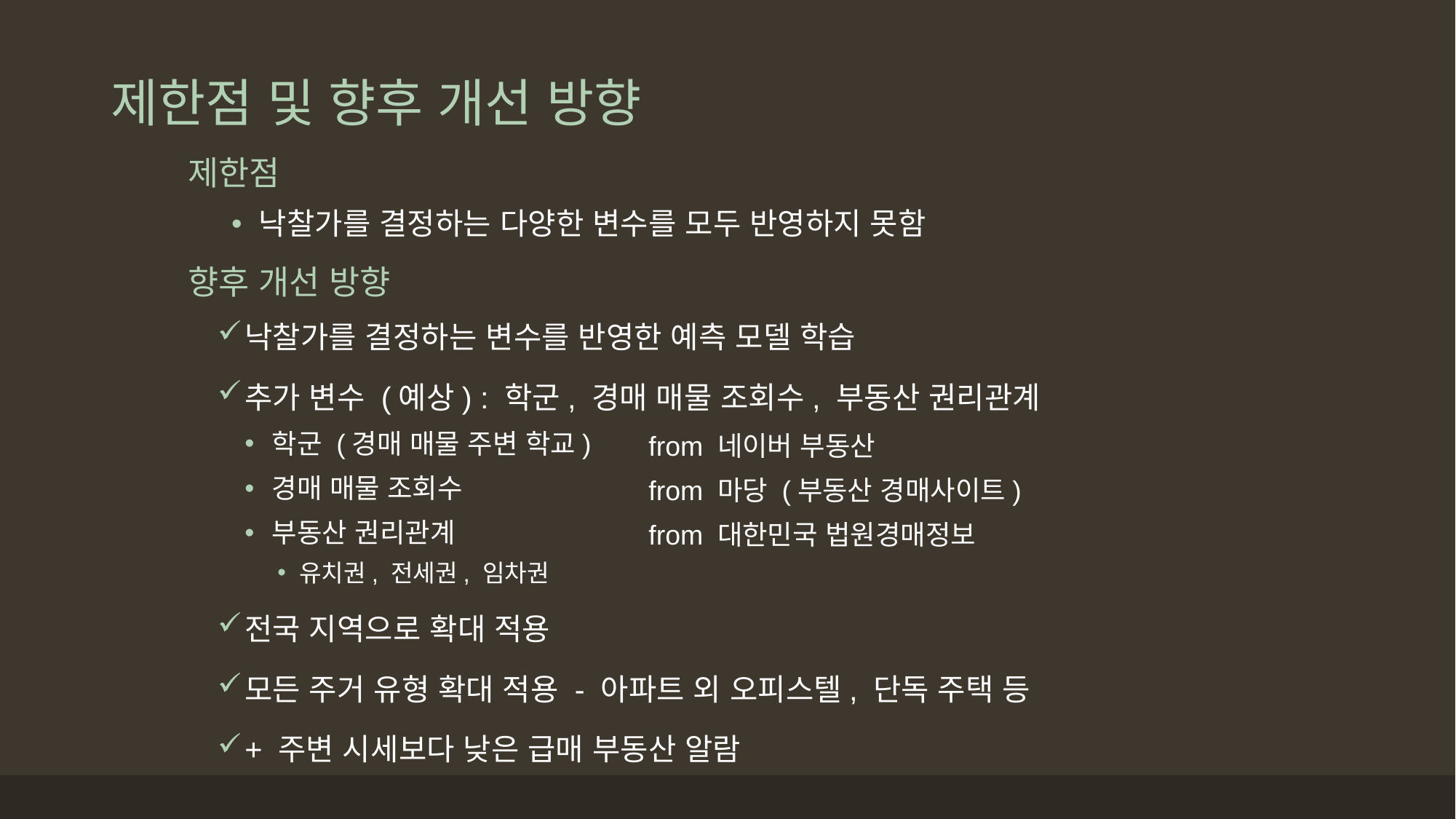

# 제한점 및 향후 개선 방향
제한점
향후 개선 방향
낙찰가를 결정하는 다양한 변수를 모두 반영하지 못함

낙찰가를 결정하는 변수를 반영한 예측 모델 학습
추가 변수 (예상) : 학군, 경매 매물 조회수, 부동산 권리관계
학군 (경매 매물 주변 학교)
경매 매물 조회수
부동산 권리관계
유치권, 전세권, 임차권
전국 지역으로 확대 적용
모든 주거 유형 확대 적용 - 아파트 외 오피스텔, 단독 주택 등
+ 주변 시세보다 낮은 급매 부동산 알람
from 네이버 부동산
from 마당 (부동산 경매사이트)
from 대한민국 법원경매정보